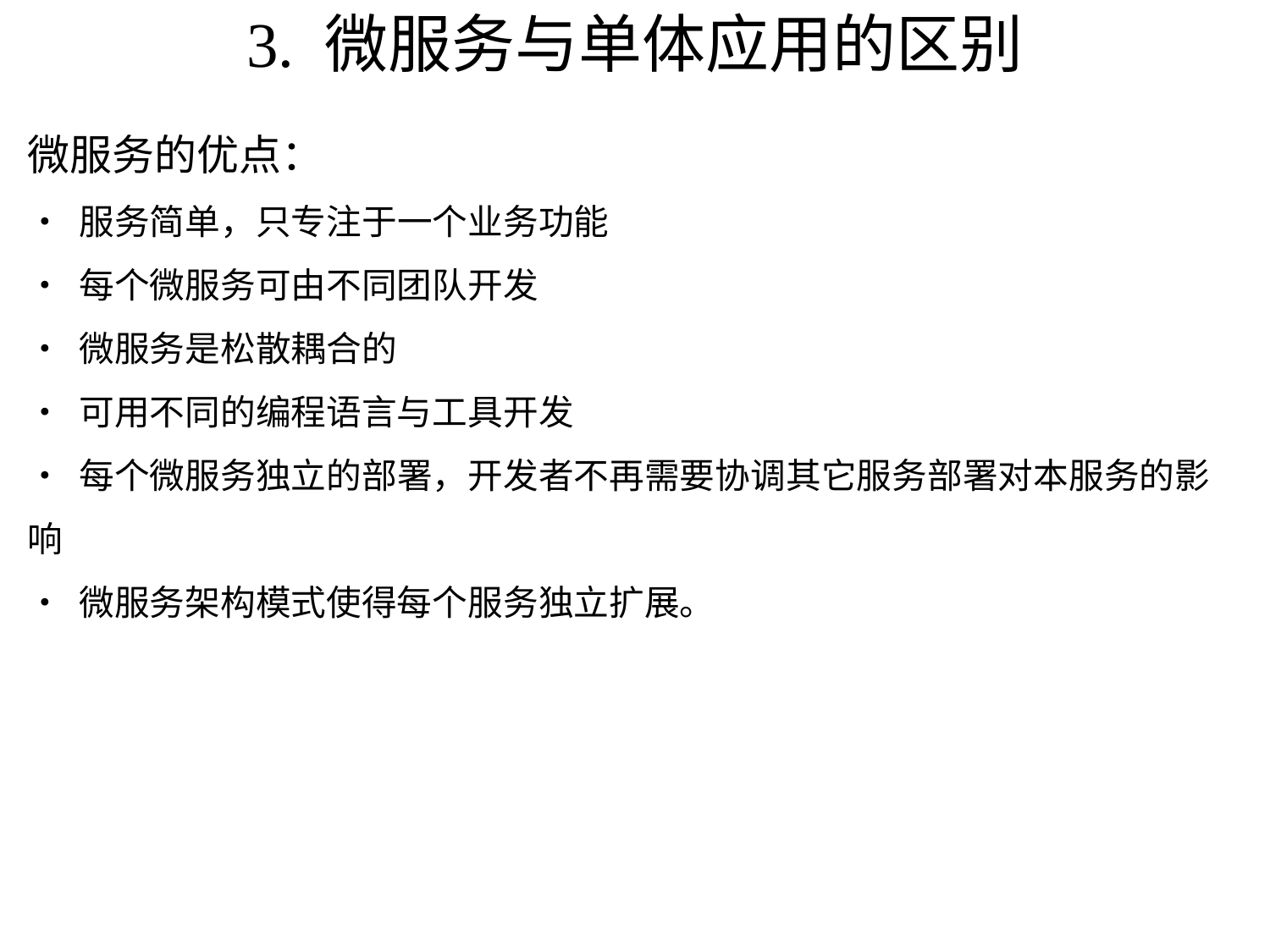

# 3. 微服务与单体应用的区别
微服务的优点：
• 服务简单，只专注于一个业务功能
• 每个微服务可由不同团队开发
• 微服务是松散耦合的
• 可用不同的编程语言与工具开发
• 每个微服务独立的部署，开发者不再需要协调其它服务部署对本服务的影响
• 微服务架构模式使得每个服务独立扩展。